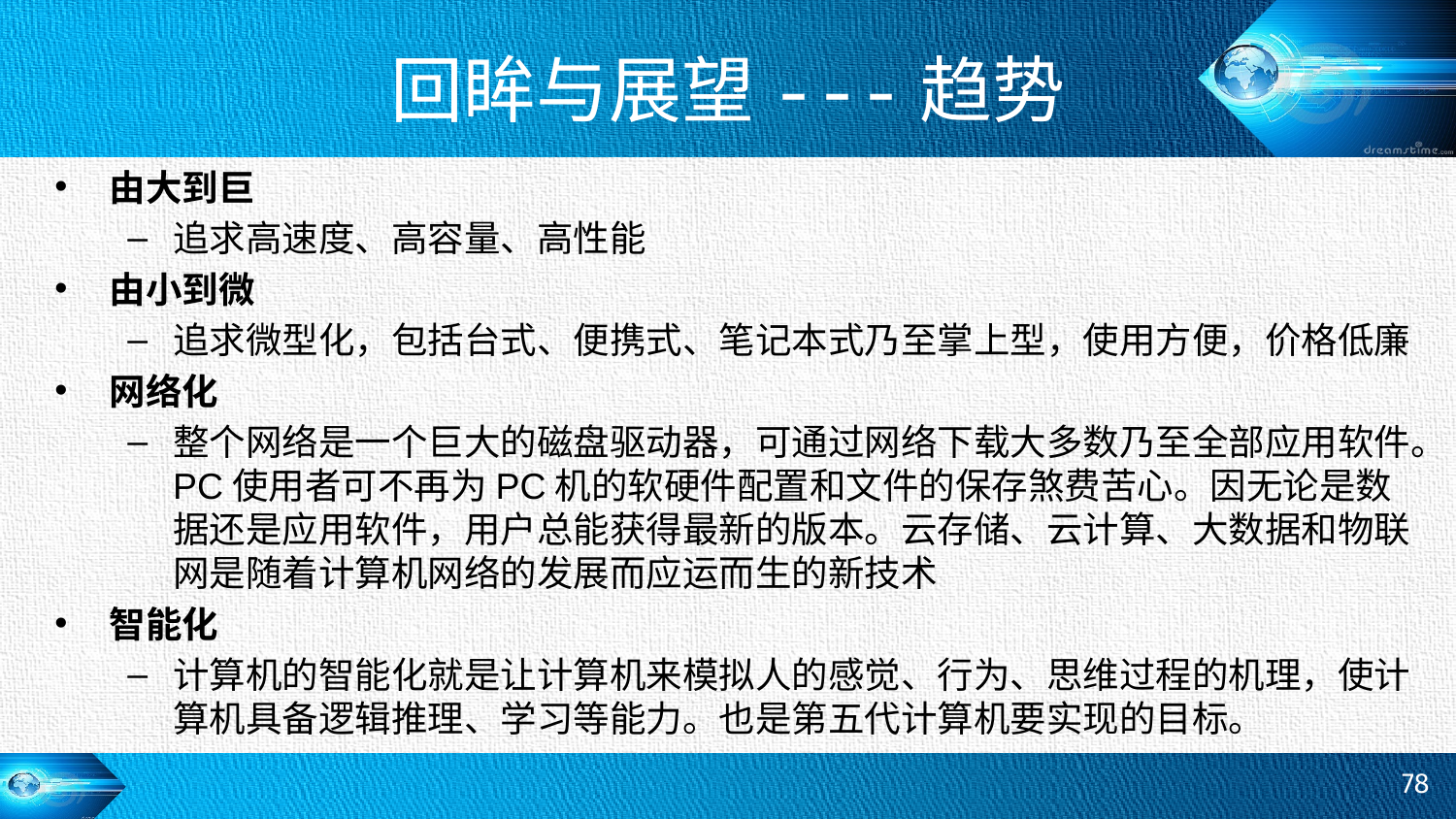

# 回眸与展望---趋势
由大到巨
追求高速度、高容量、高性能
由小到微
追求微型化，包括台式、便携式、笔记本式乃至掌上型，使用方便，价格低廉
网络化
整个网络是一个巨大的磁盘驱动器，可通过网络下载大多数乃至全部应用软件。PC使用者可不再为PC机的软硬件配置和文件的保存煞费苦心。因无论是数据还是应用软件，用户总能获得最新的版本。云存储、云计算、大数据和物联网是随着计算机网络的发展而应运而生的新技术
智能化
计算机的智能化就是让计算机来模拟人的感觉、行为、思维过程的机理，使计算机具备逻辑推理、学习等能力。也是第五代计算机要实现的目标。
78